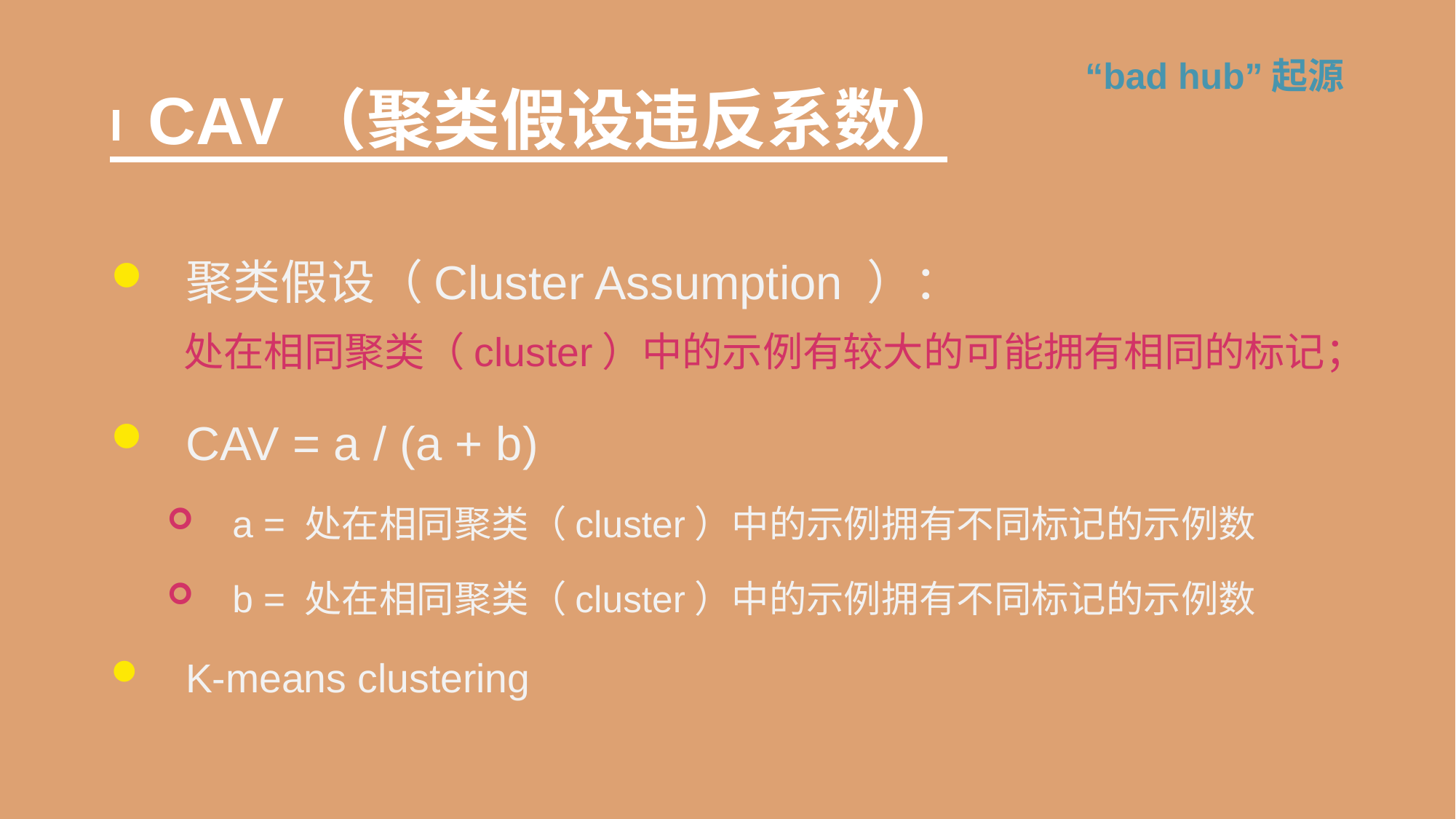

# CAV（聚类假设违反系数）
“bad hub”起源

聚类假设（Cluster Assumption ）：
       处在相同聚类（cluster）中的示例有较大的可能拥有相同的标记；
CAV = a / (a + b)
a = 处在相同聚类（cluster）中的示例拥有不同标记的示例数
b = 处在相同聚类（cluster）中的示例拥有不同标记的示例数
K-means clustering